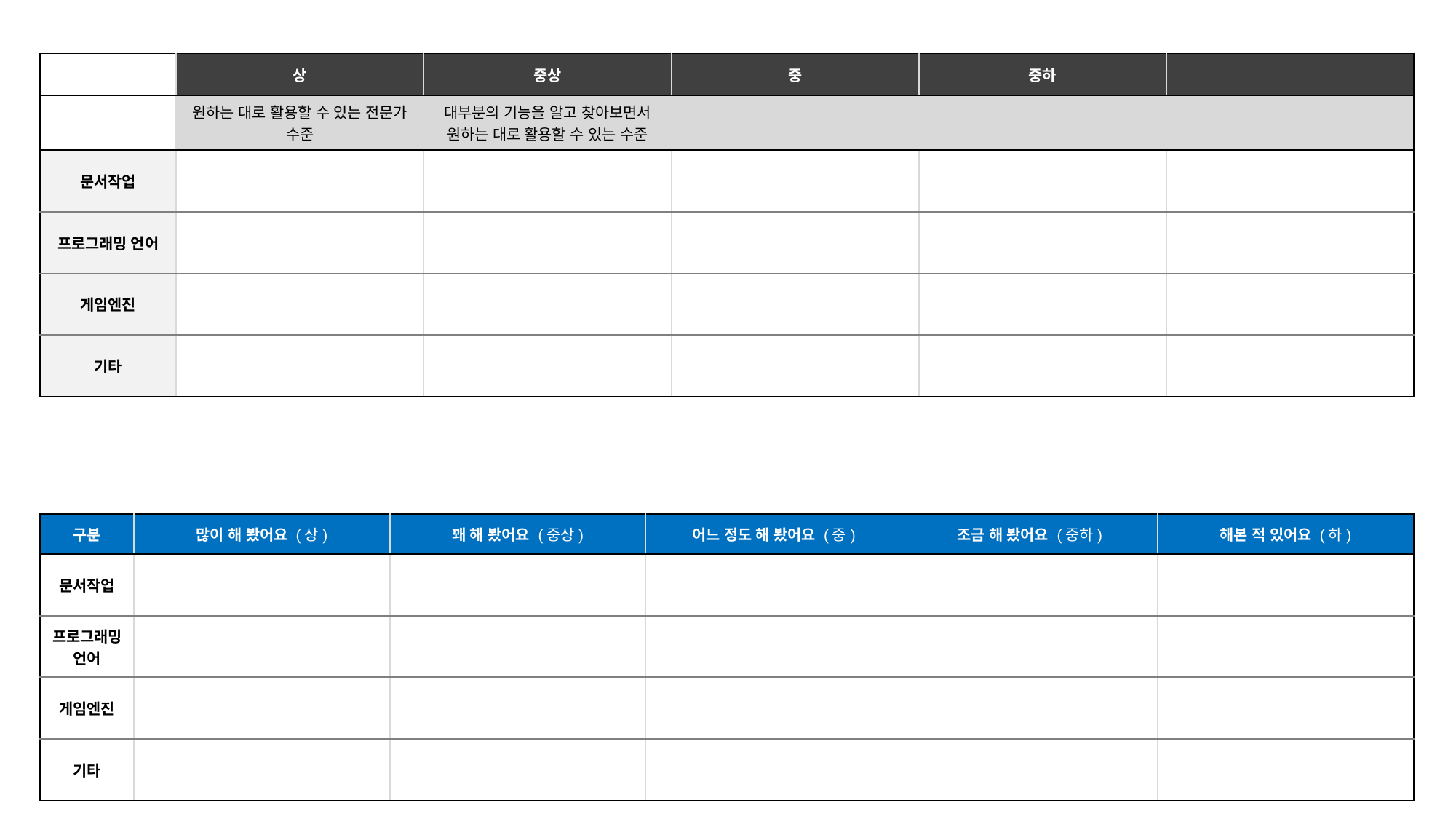

|  | 상 | 중상 | 중 | 중하 |  |
| --- | --- | --- | --- | --- | --- |
|  | 원하는 대로 활용할 수 있는 전문가 수준 | 대부분의 기능을 알고 찾아보면서 원하는 대로 활용할 수 있는 수준 |  |  |  |
| 문서작업 |  |  |  |  |  |
| 프로그래밍 언어 |  |  |  |  |  |
| 게임엔진 |  |  |  |  |  |
| 기타 |  |  |  |  |  |
| 구분 | 많이 해 봤어요 (상) | 꽤 해 봤어요 (중상) | 어느 정도 해 봤어요 (중) | 조금 해 봤어요 (중하) | 해본 적 있어요 (하) |
| --- | --- | --- | --- | --- | --- |
| 문서작업 |  |  |  |  |  |
| 프로그래밍 언어 |  |  |  |  |  |
| 게임엔진 |  |  |  |  |  |
| 기타 |  |  |  |  |  |